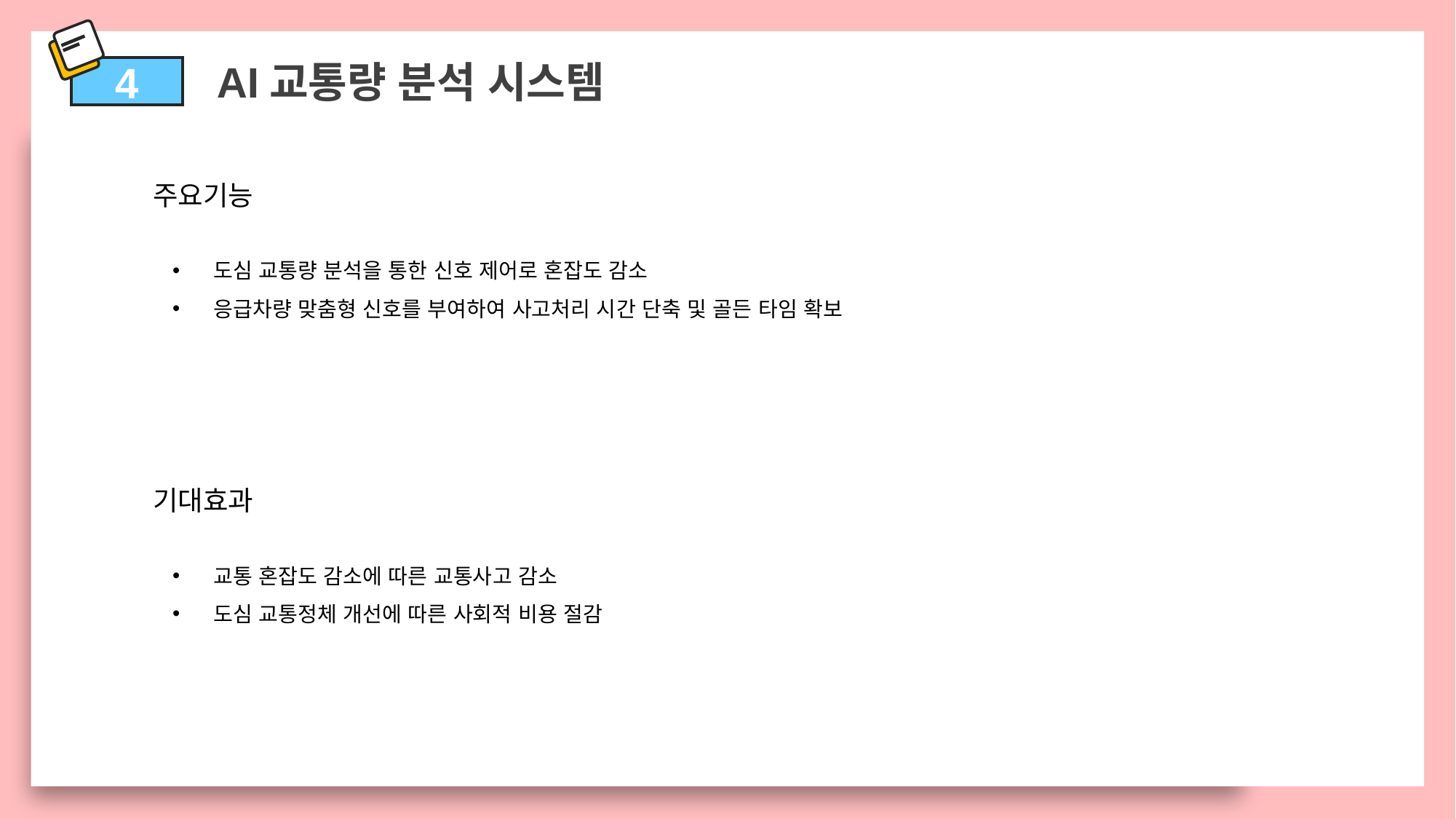

AI교통량 분석 시스템
4
주요기능
도심 교통량 분석을 통한 신호 제어로 혼잡도 감소
응급차량 맞춤형 신호를 부여하여 사고처리 시간 단축 및 골든 타임 확보
기대효과
교통 혼잡도 감소에 따른 교통사고 감소
도심 교통정체 개선에 따른 사회적 비용 절감